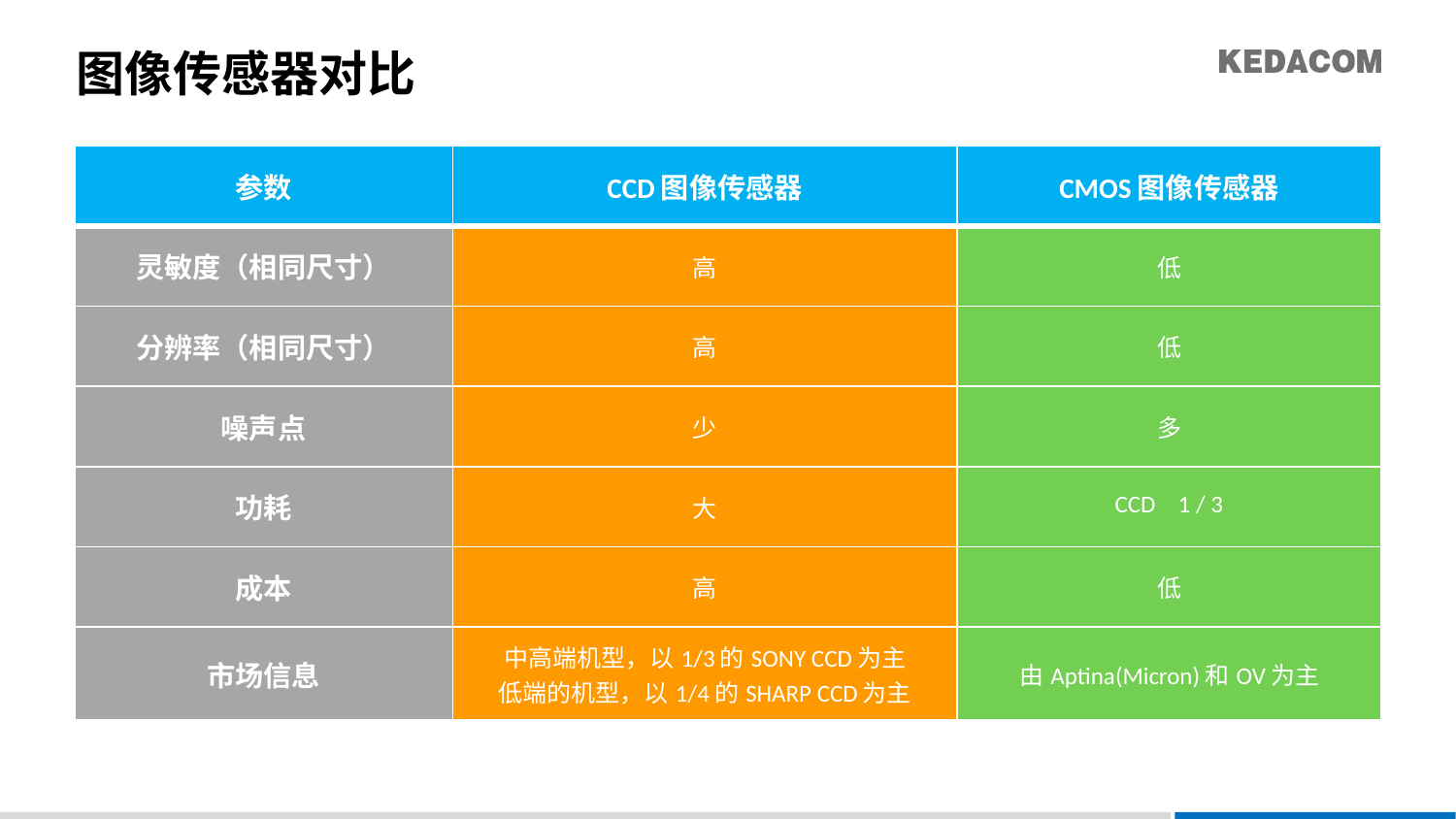

# 图像传感器对比
| 参数 | CCD图像传感器 | CMOS图像传感器 |
| --- | --- | --- |
| 灵敏度（相同尺寸） | 高 | 低 |
| 分辨率（相同尺寸） | 高 | 低 |
| 噪声点 | 少 | 多 |
| 功耗 | 大 | CCD 1 / 3 |
| 成本 | 高 | 低 |
| 市场信息 | 中高端机型，以1/3的SONY CCD为主 低端的机型，以1/4的SHARP CCD为主 | 由Aptina(Micron)和OV为主 |